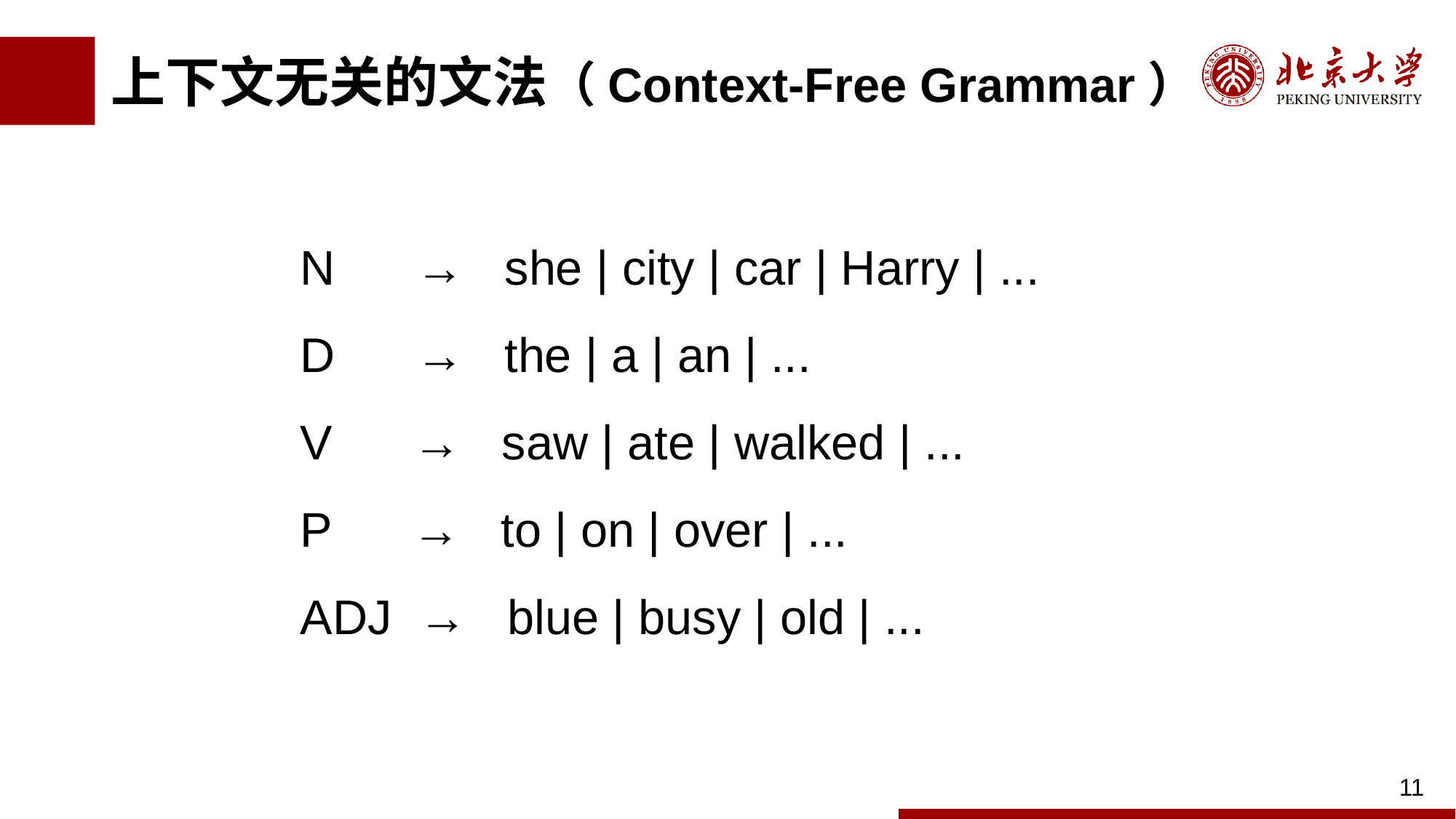

# 上下文无关的文法（Context-Free Grammar）
N      →   she | city | car | Harry | ...
D      →   the | a | an | ...
V      →   saw | ate | walked | ...
P      →   to | on | over | ...
ADJ  →   blue | busy | old | ...